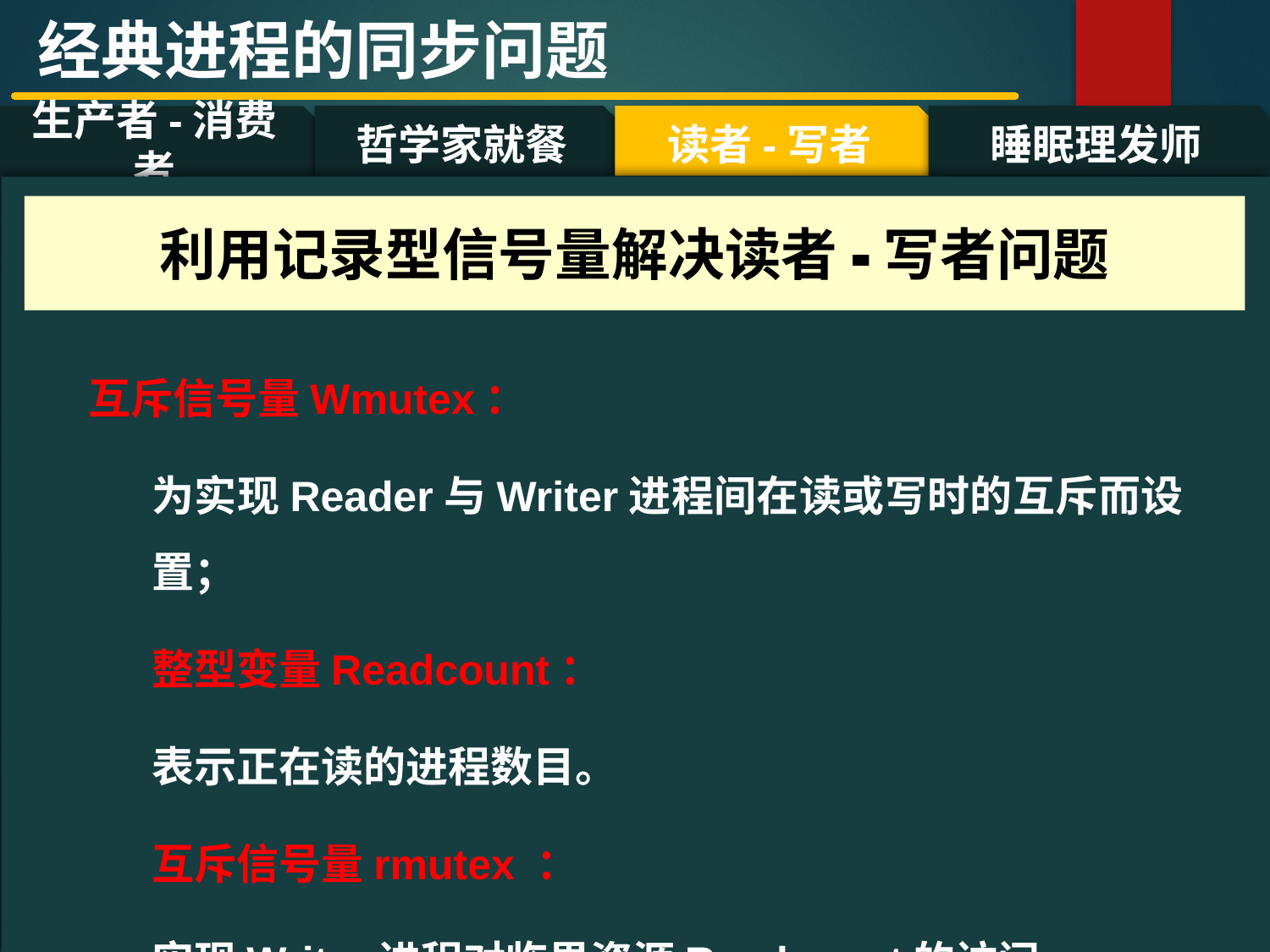

经典进程的同步问题
哲学家就餐
读者-写者
睡眠理发师
生产者-消费者
#
利用记录型信号量解决读者-写者问题
互斥信号量Wmutex：
为实现Reader与Writer进程间在读或写时的互斥而设置；
整型变量Readcount：
表示正在读的进程数目。
互斥信号量rmutex ：
实现Writer进程对临界资源Readcount的访问。